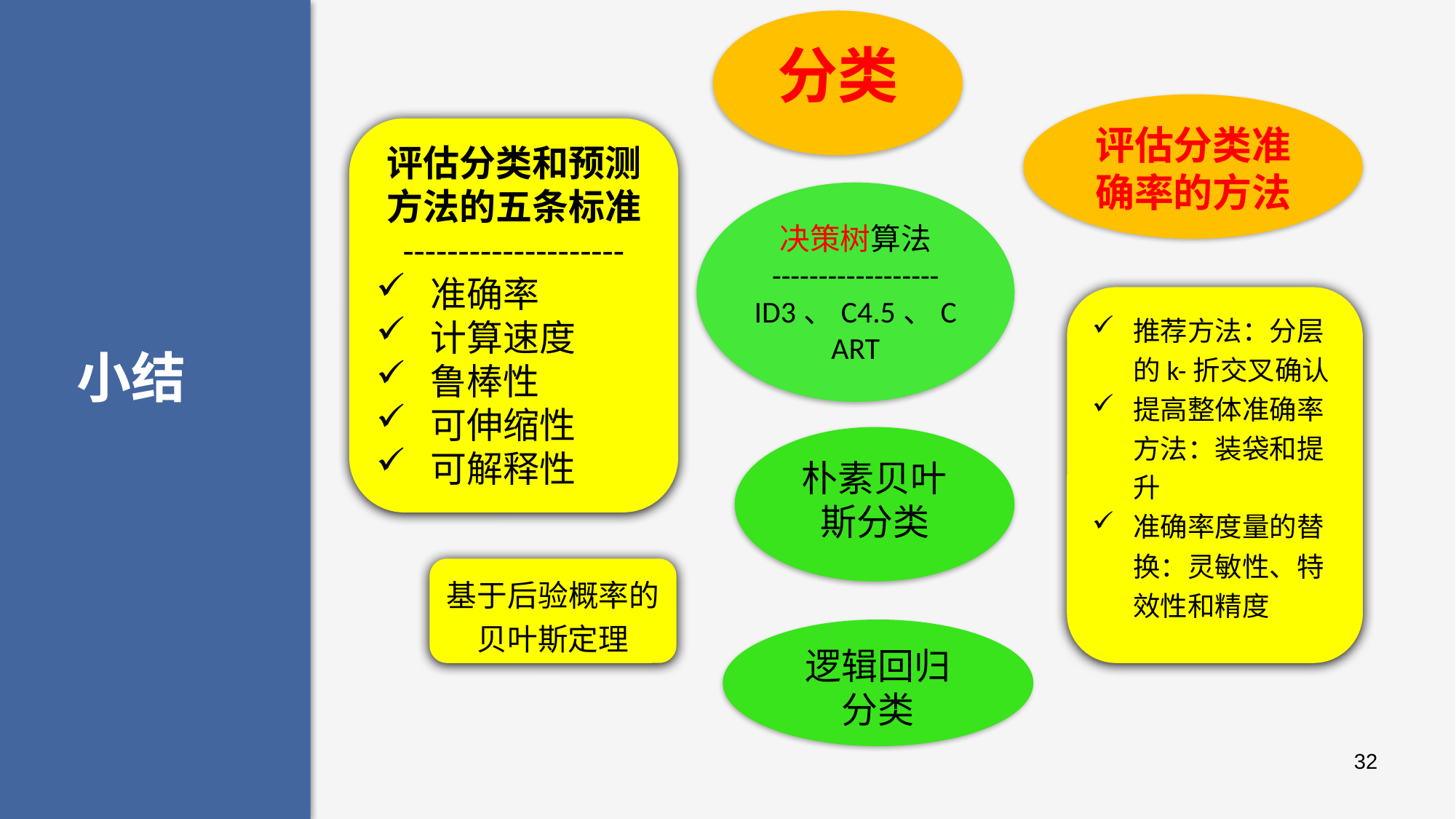

分类
评估分类准确率的方法
评估分类和预测方法的五条标准
--------------------
准确率
计算速度
鲁棒性
可伸缩性
可解释性
决策树算法
------------------
ID3、C4.5、CART
推荐方法：分层的k-折交叉确认
提高整体准确率方法：装袋和提升
准确率度量的替换：灵敏性、特效性和精度
小结
朴素贝叶斯分类
基于后验概率的贝叶斯定理
逻辑回归
分类
32